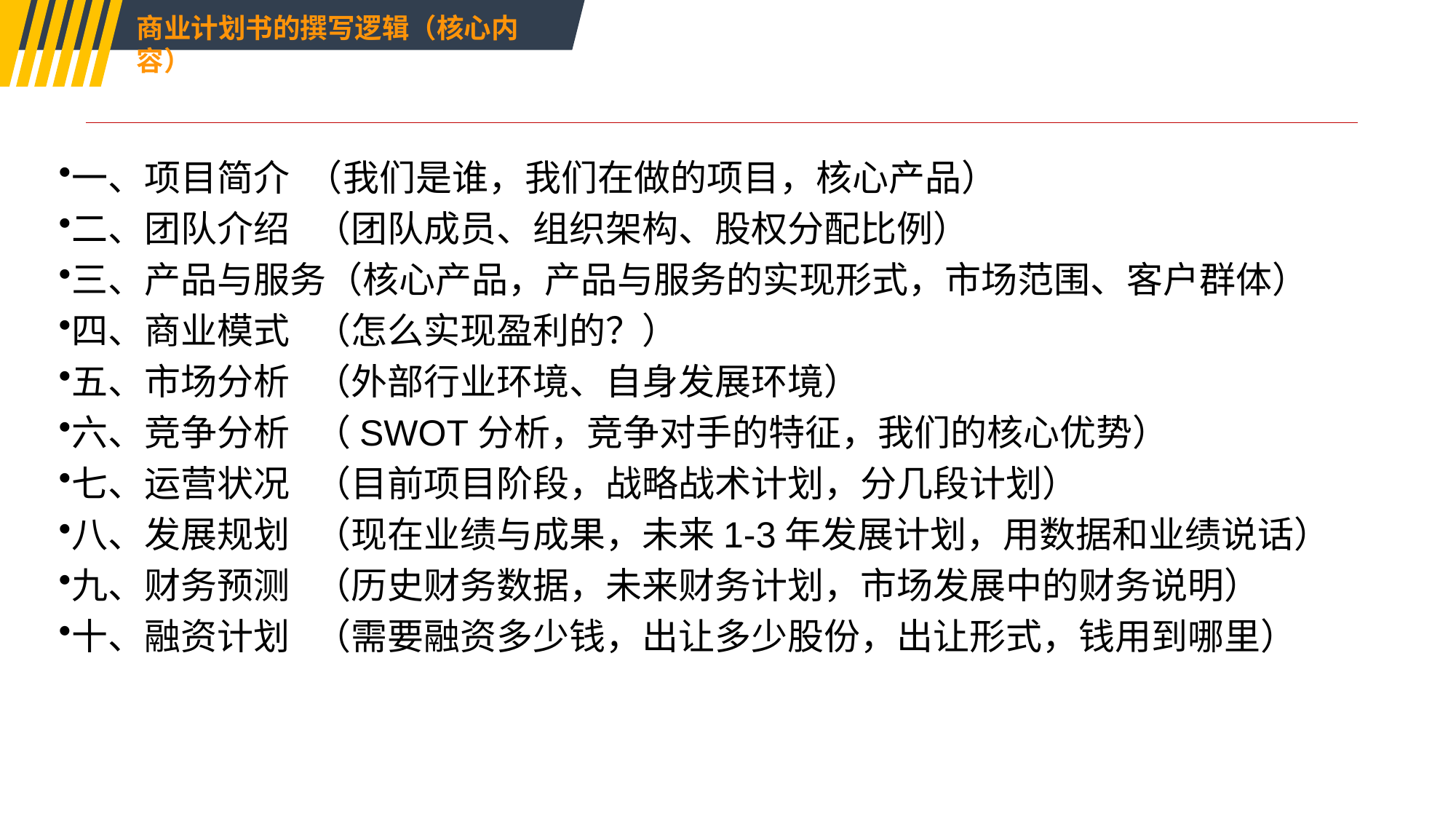

商业计划书的撰写逻辑（核心内容）
一、项目简介  （我们是谁，我们在做的项目，核心产品）
二、团队介绍   （团队成员、组织架构、股权分配比例）
三、产品与服务（核心产品，产品与服务的实现形式，市场范围、客户群体）
四、商业模式   （怎么实现盈利的？）
五、市场分析   （外部行业环境、自身发展环境）
六、竞争分析   （SWOT分析，竞争对手的特征，我们的核心优势）
七、运营状况   （目前项目阶段，战略战术计划，分几段计划）
八、发展规划   （现在业绩与成果，未来1-3年发展计划，用数据和业绩说话）
九、财务预测   （历史财务数据，未来财务计划，市场发展中的财务说明）
十、融资计划   （需要融资多少钱，出让多少股份，出让形式，钱用到哪里）